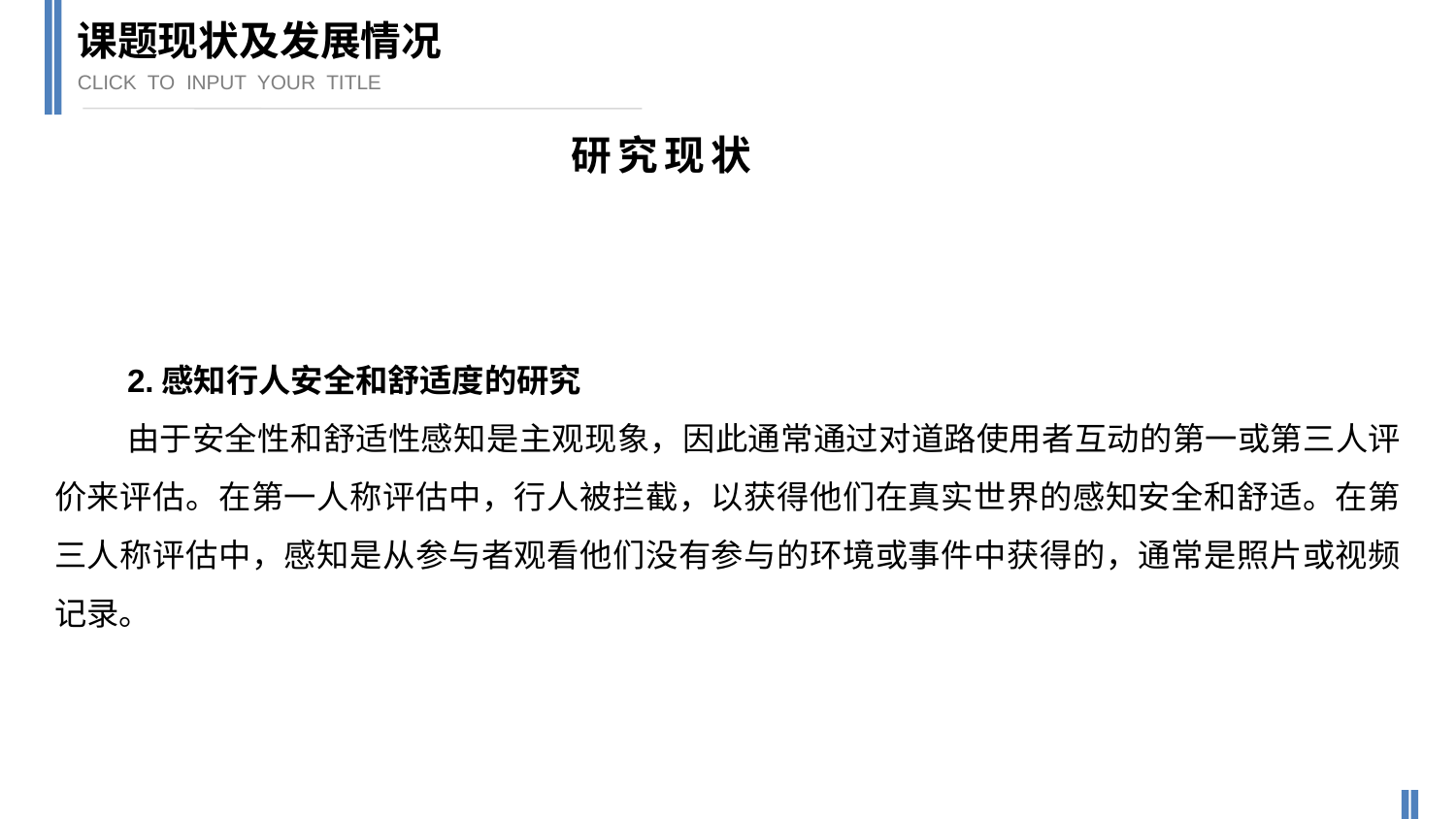

课题现状及发展情况
CLICK  TO  INPUT  YOUR  TITLE
研究现状
2.感知行人安全和舒适度的研究
由于安全性和舒适性感知是主观现象，因此通常通过对道路使用者互动的第一或第三人评价来评估。在第一人称评估中，行人被拦截，以获得他们在真实世界的感知安全和舒适。在第三人称评估中，感知是从参与者观看他们没有参与的环境或事件中获得的，通常是照片或视频记录。